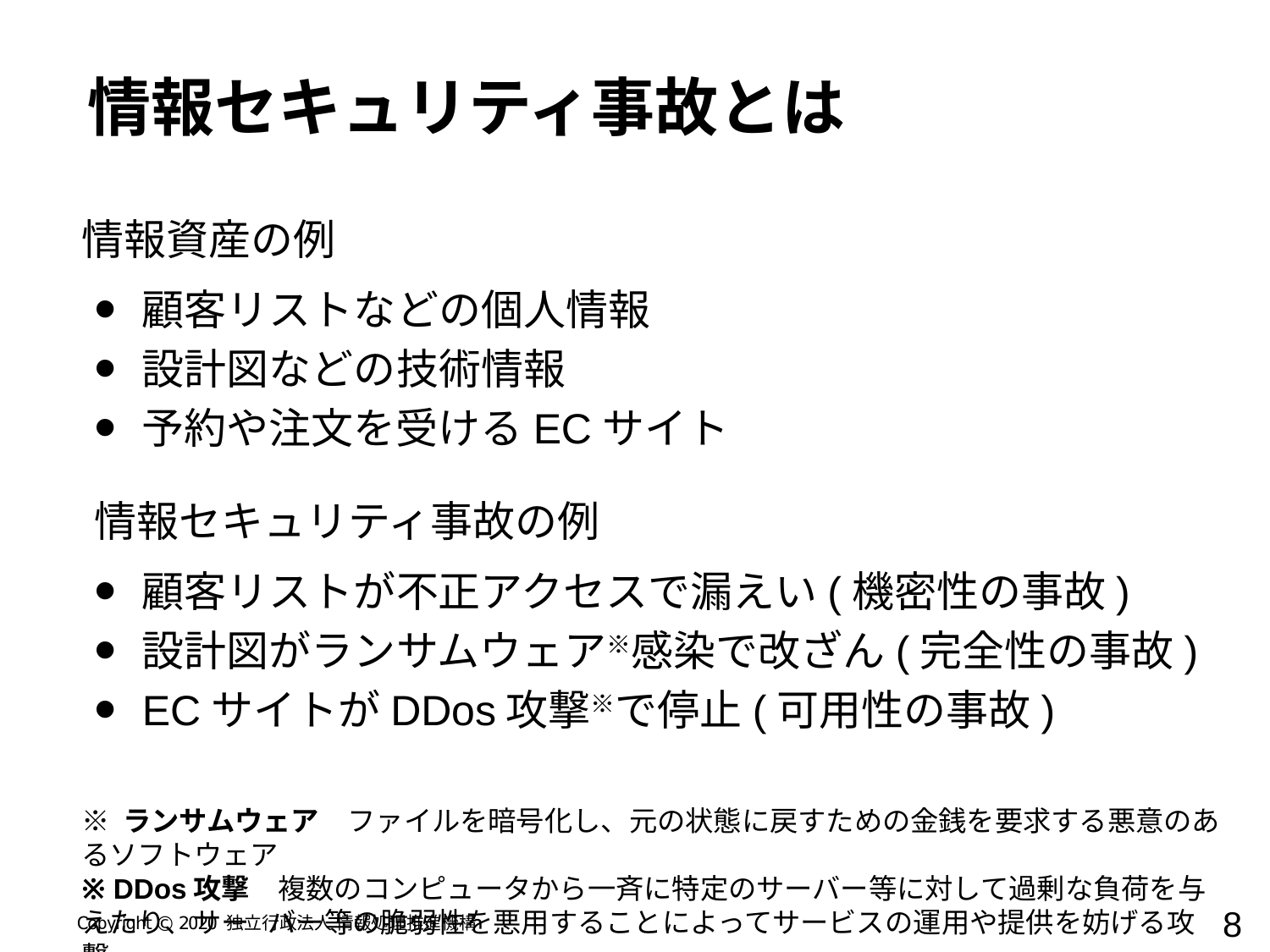

# 情報セキュリティ事故とは
情報資産の例
顧客リストなどの個人情報
設計図などの技術情報
予約や注文を受けるECサイト
情報セキュリティ事故の例
顧客リストが不正アクセスで漏えい(機密性の事故)
設計図がランサムウェア※感染で改ざん(完全性の事故)
ECサイトがDDos攻撃※で停止(可用性の事故)

※ ランサムウェア　ファイルを暗号化し、元の状態に戻すための金銭を要求する悪意のあるソフトウェア
※ DDos攻撃　複数のコンピュータから一斉に特定のサーバー等に対して過剰な負荷を与えたり、サー	バー等の脆弱性を悪用することによってサービスの運用や提供を妨げる攻撃